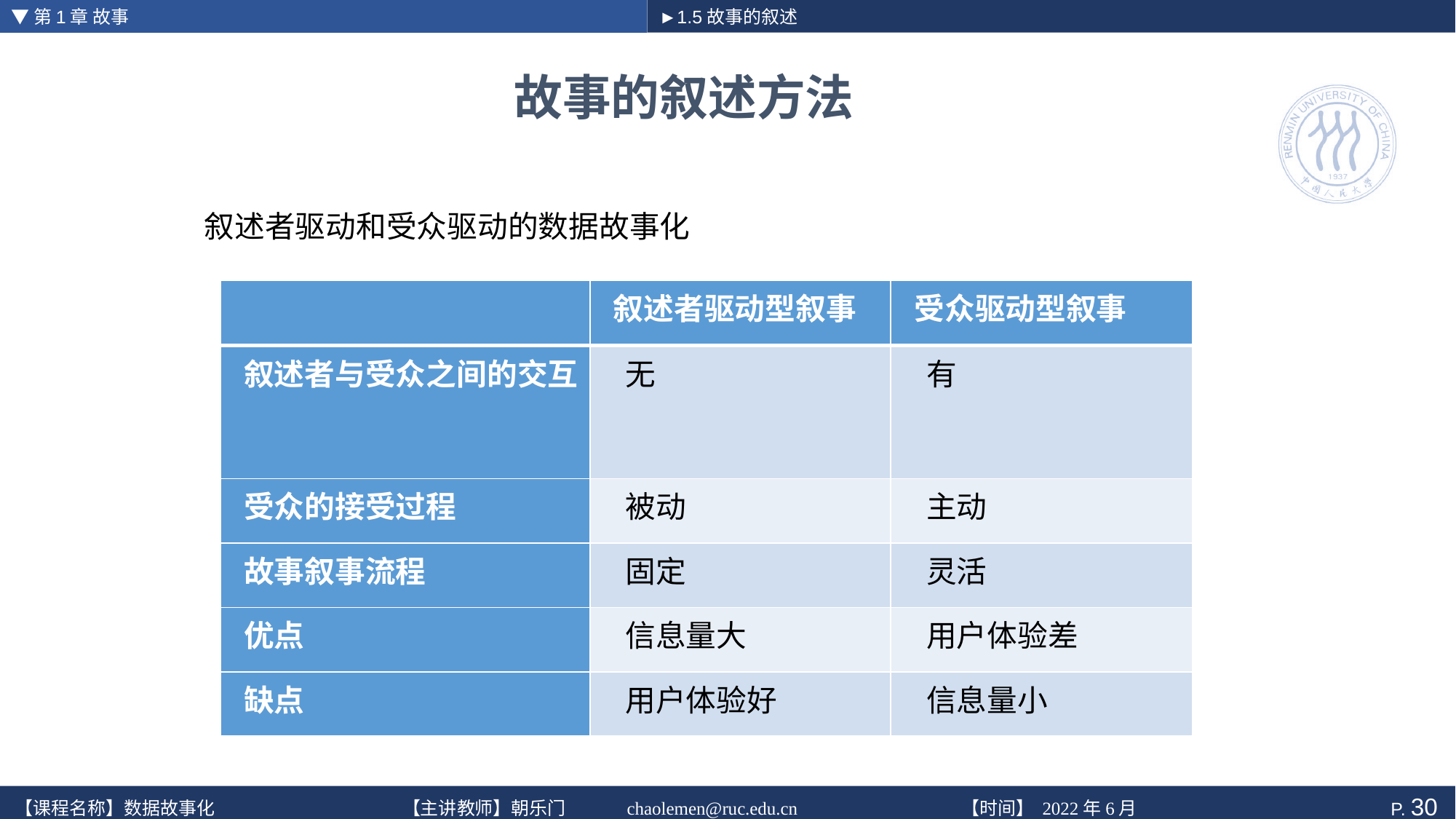

▼第1章 故事
►1.5故事的叙述
# 故事的叙述方法
叙述者驱动和受众驱动的数据故事化
|  | 叙述者驱动型叙事 | 受众驱动型叙事 |
| --- | --- | --- |
| 叙述者与受众之间的交互 | 无 | 有 |
| 受众的接受过程 | 被动 | 主动 |
| 故事叙事流程 | 固定 | 灵活 |
| 优点 | 信息量大 | 用户体验差 |
| 缺点 | 用户体验好 | 信息量小 |